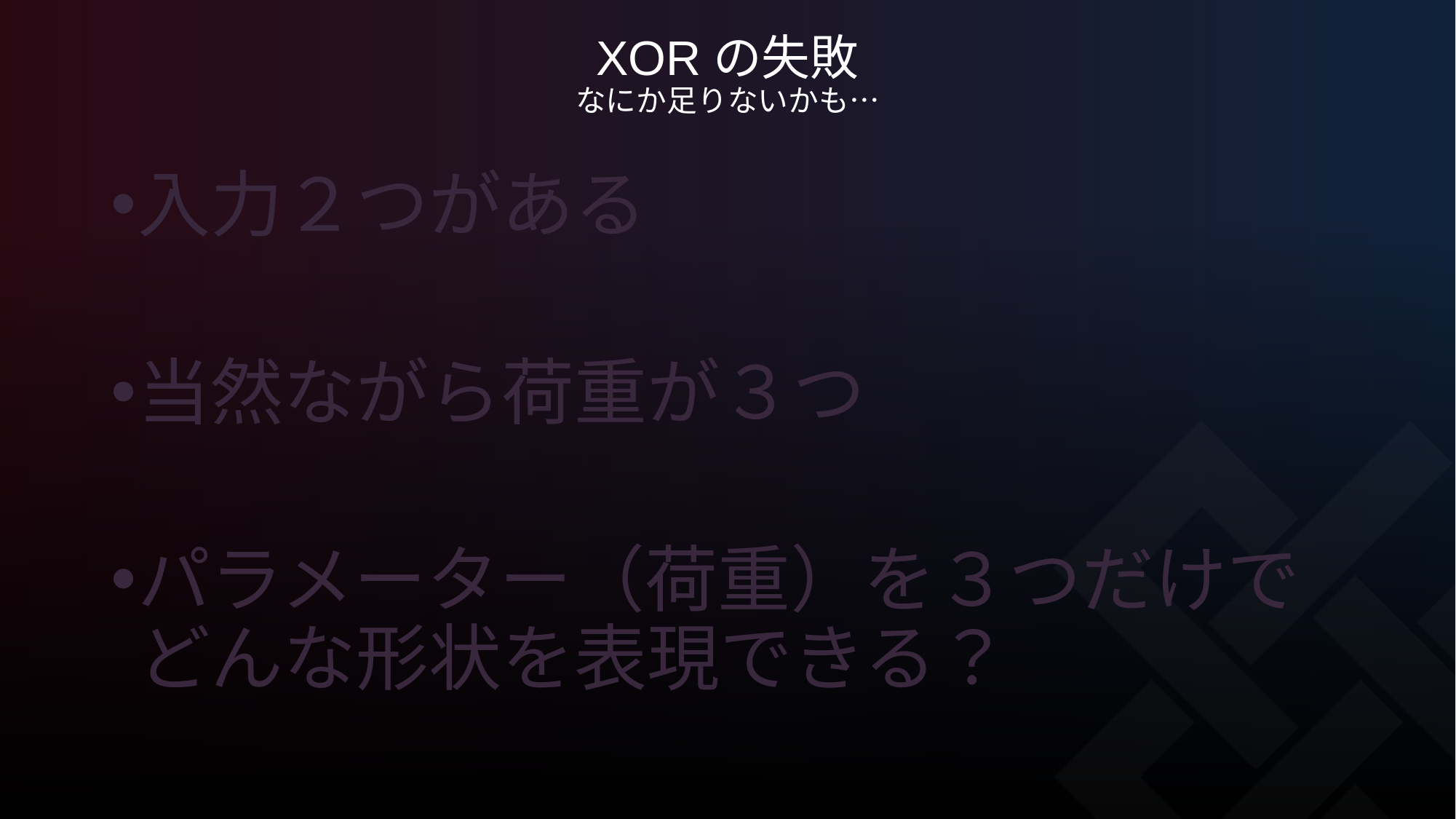

XORの失敗
なにか足りないかも…
入力２つがある

当然ながら荷重が３つ

パラメーター（荷重）を３つだけでどんな形状を表現できる？